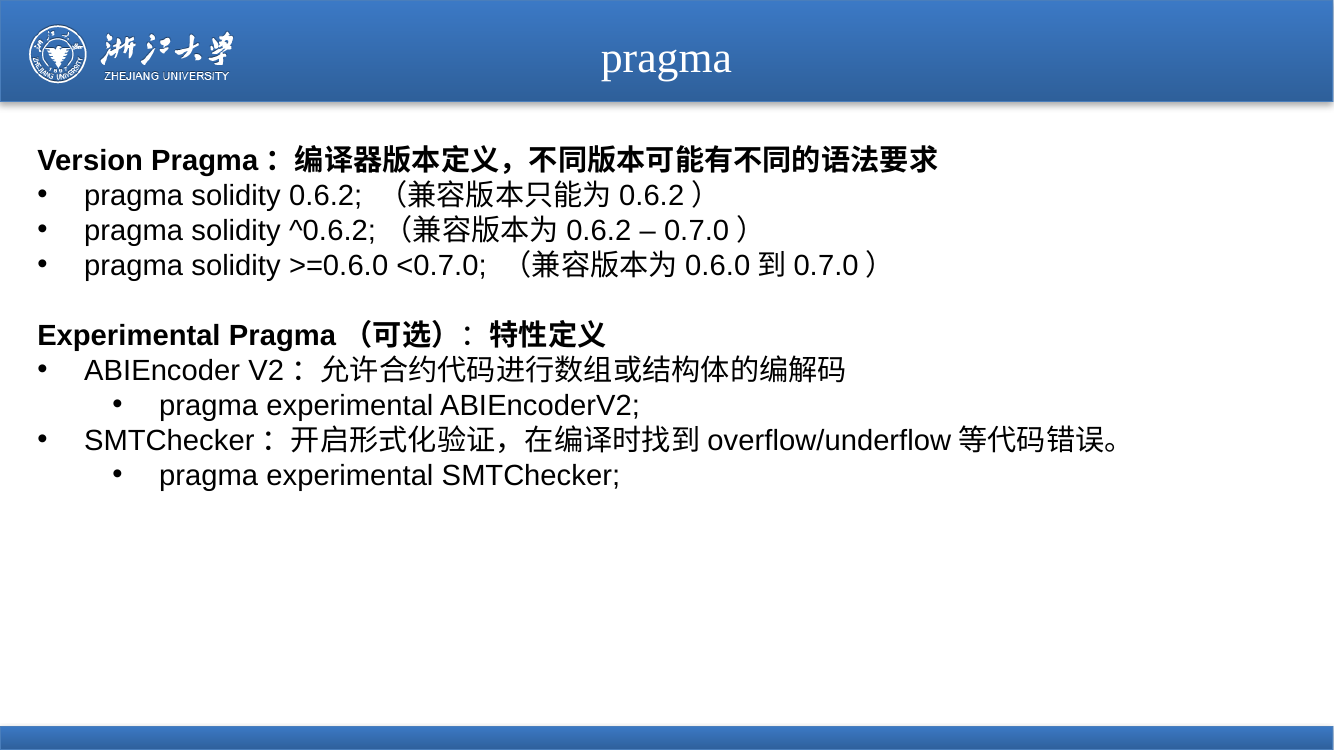

# pragma
Version Pragma：编译器版本定义，不同版本可能有不同的语法要求
pragma solidity 0.6.2; （兼容版本只能为0.6.2）
pragma solidity ^0.6.2;（兼容版本为0.6.2 – 0.7.0）
pragma solidity >=0.6.0 <0.7.0; （兼容版本为0.6.0到0.7.0）

Experimental Pragma（可选）：特性定义
ABIEncoder V2：允许合约代码进行数组或结构体的编解码
pragma experimental ABIEncoderV2;
SMTChecker：开启形式化验证，在编译时找到overflow/underflow等代码错误。
pragma experimental SMTChecker;